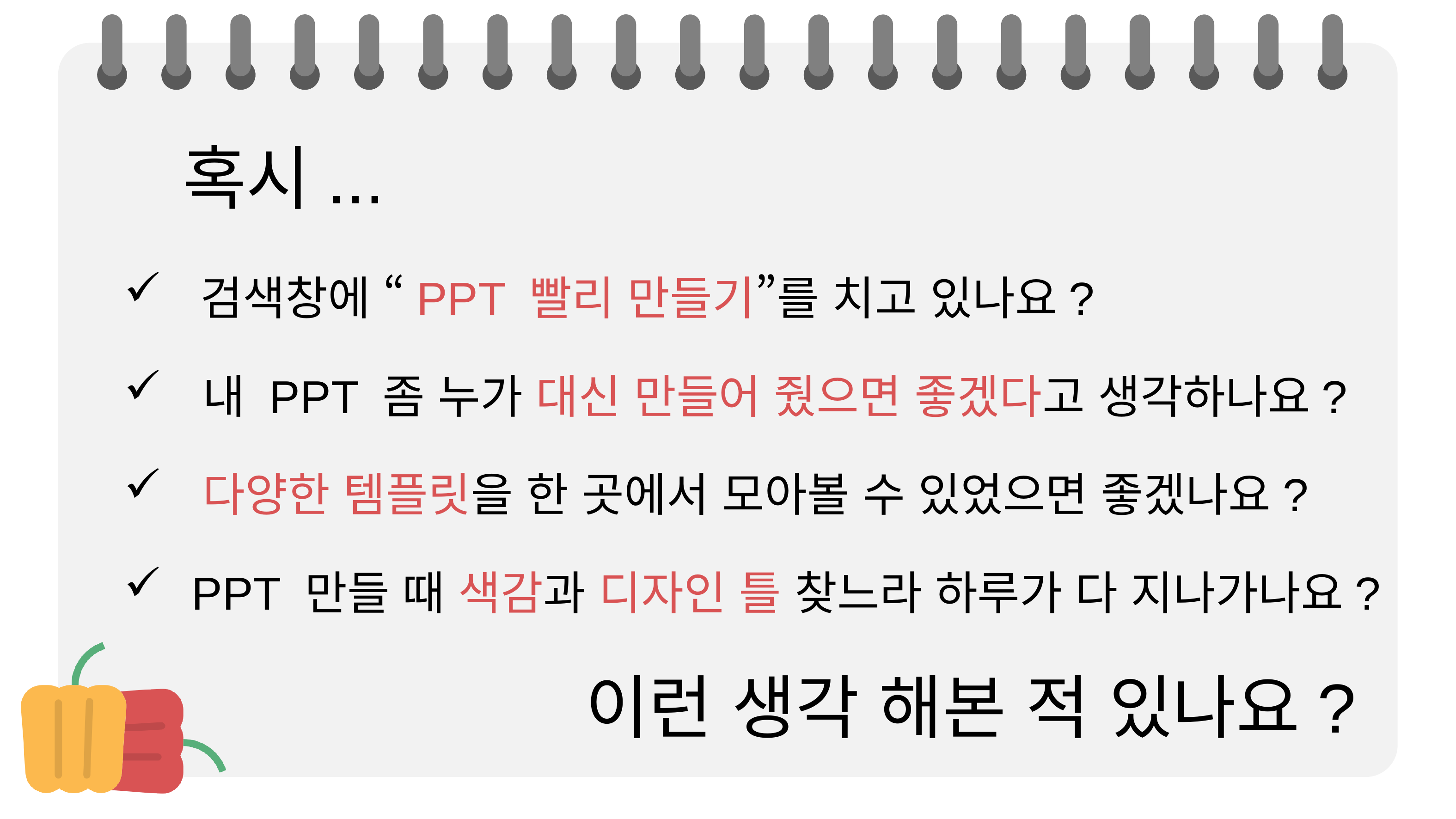

혹시...
 검색창에 “PPT 빨리 만들기”를 치고 있나요?
 내 PPT 좀 누가 대신 만들어 줬으면 좋겠다고 생각하나요?
 다양한 템플릿을 한 곳에서 모아볼 수 있었으면 좋겠나요?
 PPT 만들 때 색감과 디자인 틀 찾느라 하루가 다 지나가나요?
이런 생각 해본 적 있나요?